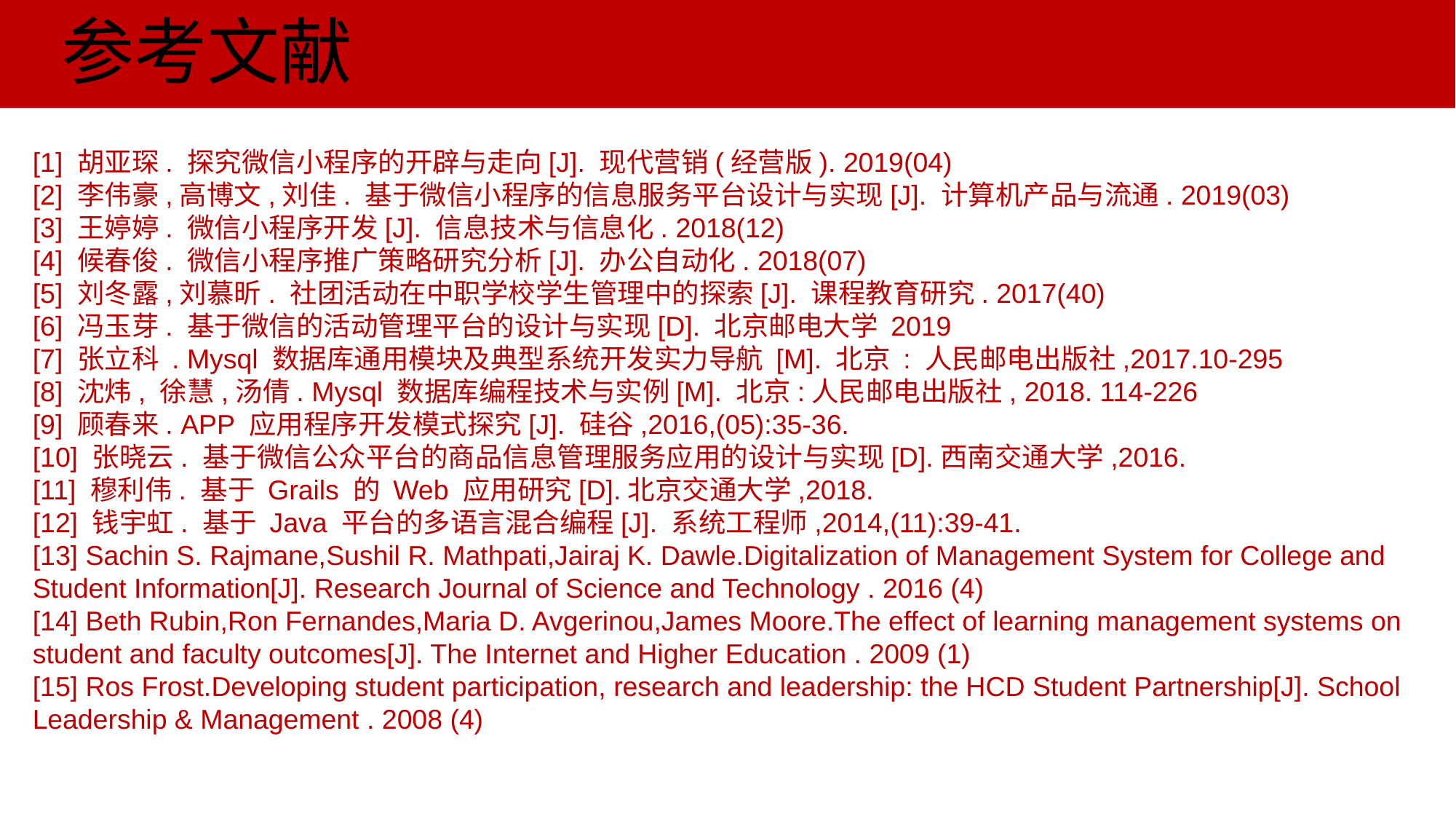

参考文献
[1] 胡亚琛. 探究微信小程序的开辟与走向[J]. 现代营销(经营版). 2019(04)
[2] 李伟豪,高博文,刘佳. 基于微信小程序的信息服务平台设计与实现[J]. 计算机产品与流通. 2019(03)
[3] 王婷婷. 微信小程序开发[J]. 信息技术与信息化. 2018(12)
[4] 候春俊. 微信小程序推广策略研究分析[J]. 办公自动化. 2018(07)
[5] 刘冬露,刘慕昕. 社团活动在中职学校学生管理中的探索[J]. 课程教育研究. 2017(40)
[6] 冯玉芽. 基于微信的活动管理平台的设计与实现[D]. 北京邮电大学 2019
[7] 张立科 . Mysql 数据库通用模块及典型系统开发实力导航 [M]. 北京 : 人民邮电出版社,2017.10-295
[8] 沈炜, 徐慧,汤倩. Mysql 数据库编程技术与实例[M]. 北京:人民邮电出版社, 2018. 114-226
[9] 顾春来. APP 应用程序开发模式探究[J]. 硅谷,2016,(05):35-36.
[10] 张晓云. 基于微信公众平台的商品信息管理服务应用的设计与实现[D].西南交通大学,2016.
[11] 穆利伟. 基于 Grails 的 Web 应用研究[D].北京交通大学,2018.
[12] 钱宇虹. 基于 Java 平台的多语言混合编程[J]. 系统工程师,2014,(11):39-41.
[13] Sachin S. Rajmane,Sushil R. Mathpati,Jairaj K. Dawle.Digitalization of Management System for College and Student Information[J]. Research Journal of Science and Technology . 2016 (4)
[14] Beth Rubin,Ron Fernandes,Maria D. Avgerinou,James Moore.The effect of learning management systems on student and faculty outcomes[J]. The Internet and Higher Education . 2009 (1)
[15] Ros Frost.Developing student participation, research and leadership: the HCD Student Partnership[J]. School Leadership & Management . 2008 (4)